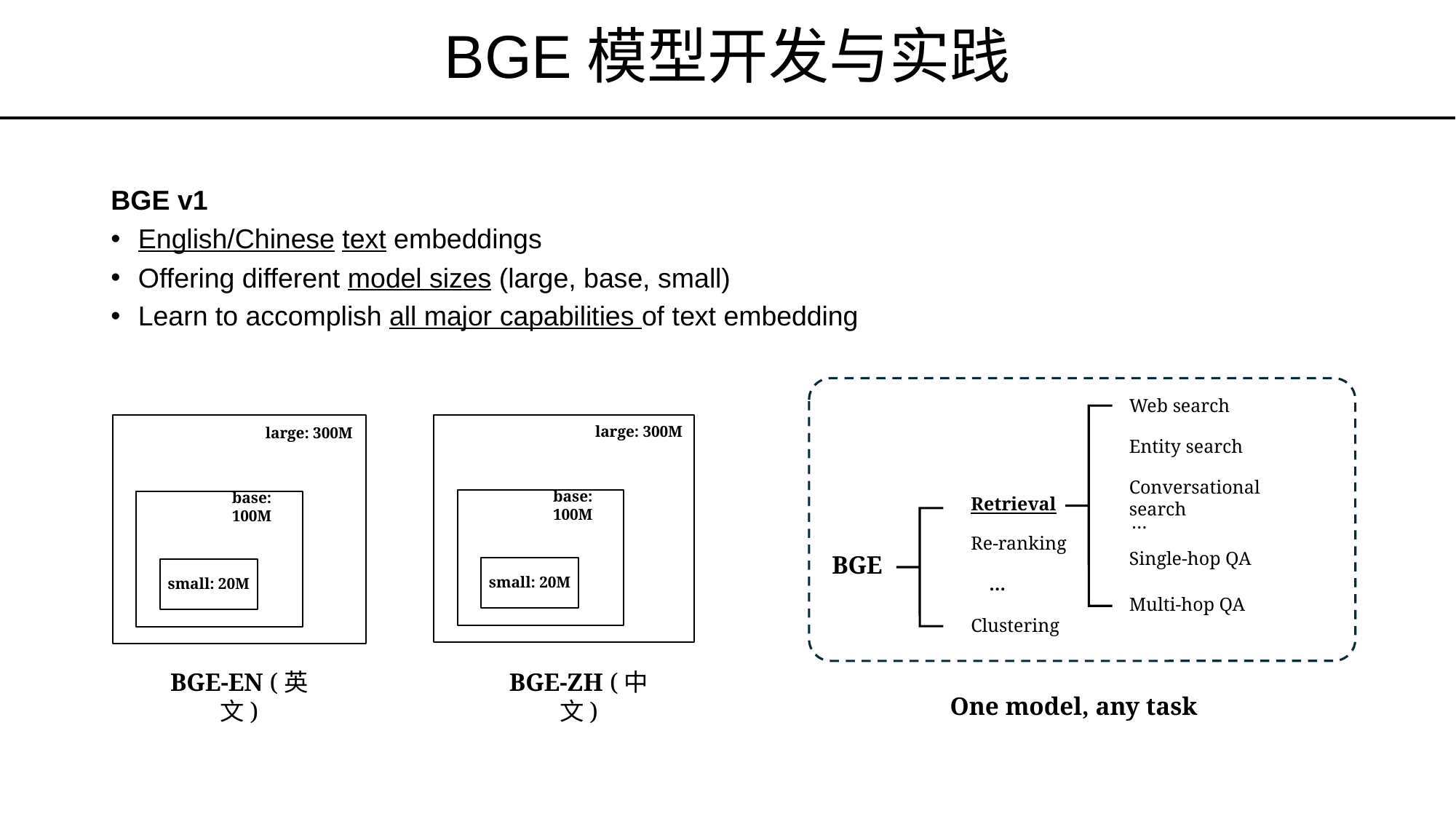

# BGE模型开发与实践
BGE v1
English/Chinese text embeddings
Offering different model sizes (large, base, small)
Learn to accomplish all major capabilities of text embedding

Web search

large: 300M
large: 300M
Entity search
Conversational search
Retrieval

base: 100M

base: 100M
…

Re-ranking
Single-hop QA
BGE

…
small: 20M
small: 20M
Multi-hop QA
Clustering
BGE-EN (英文)
BGE-ZH (中文)
One model, any task